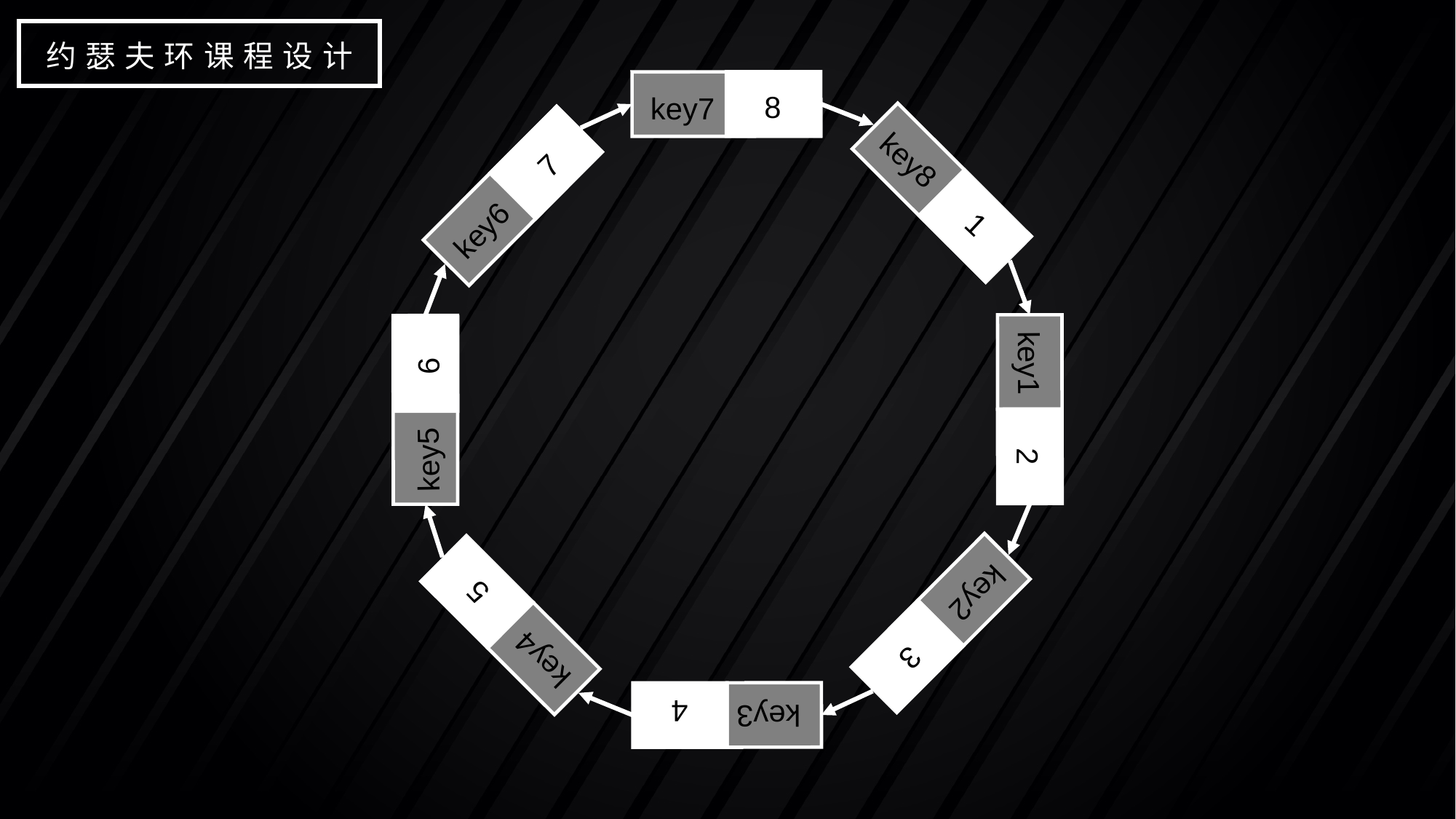

约瑟夫环课程设计

8
key7

key8
7

1
key6

key1
6
key5

2

5
key2

3
key4

4
key3